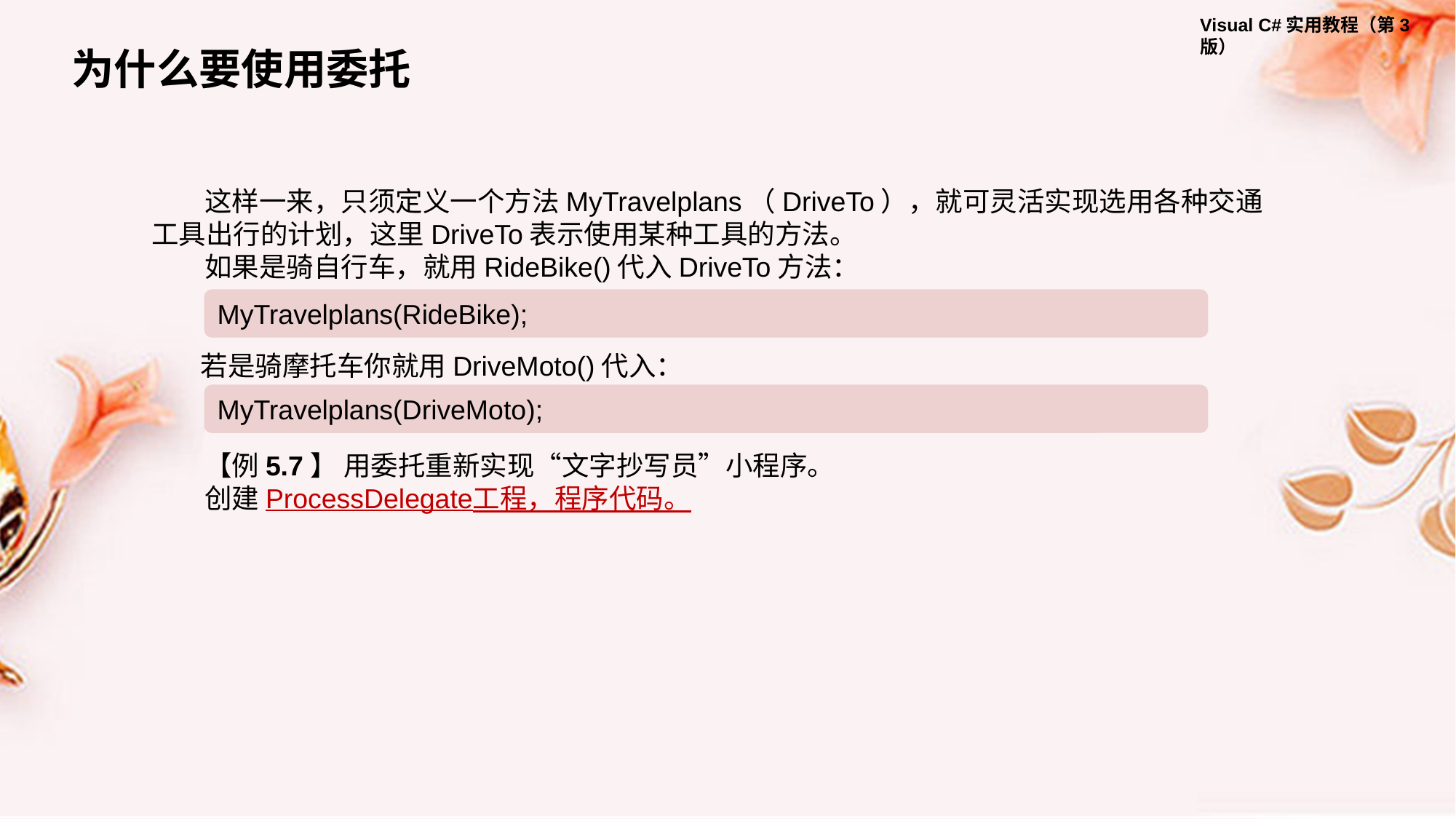

为什么要使用委托
这样一来，只须定义一个方法MyTravelplans（DriveTo），就可灵活实现选用各种交通工具出行的计划，这里DriveTo表示使用某种工具的方法。
如果是骑自行车，就用RideBike()代入DriveTo方法：
MyTravelplans(RideBike);
若是骑摩托车你就用DriveMoto()代入：
MyTravelplans(DriveMoto);
【例5.7】 用委托重新实现“文字抄写员”小程序。
创建ProcessDelegate工程，程序代码。